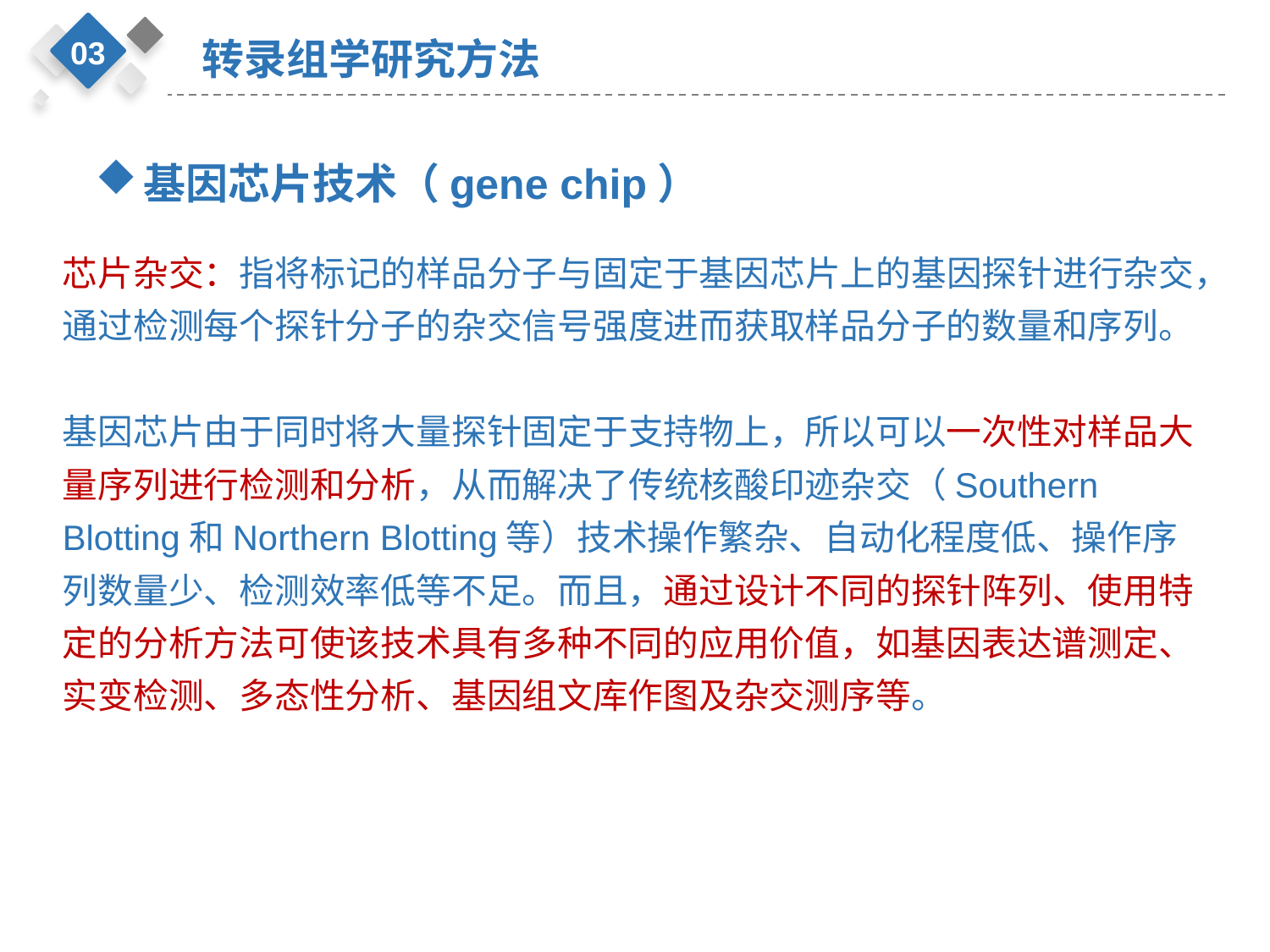

03

转录组学研究方法
基因芯片技术（gene chip）
芯片杂交：指将标记的样品分子与固定于基因芯片上的基因探针进行杂交，通过检测每个探针分子的杂交信号强度进而获取样品分子的数量和序列。

基因芯片由于同时将大量探针固定于支持物上，所以可以一次性对样品大量序列进行检测和分析，从而解决了传统核酸印迹杂交（Southern Blotting和Northern Blotting等）技术操作繁杂、自动化程度低、操作序列数量少、检测效率低等不足。而且，通过设计不同的探针阵列、使用特定的分析方法可使该技术具有多种不同的应用价值，如基因表达谱测定、实变检测、多态性分析、基因组文库作图及杂交测序等。